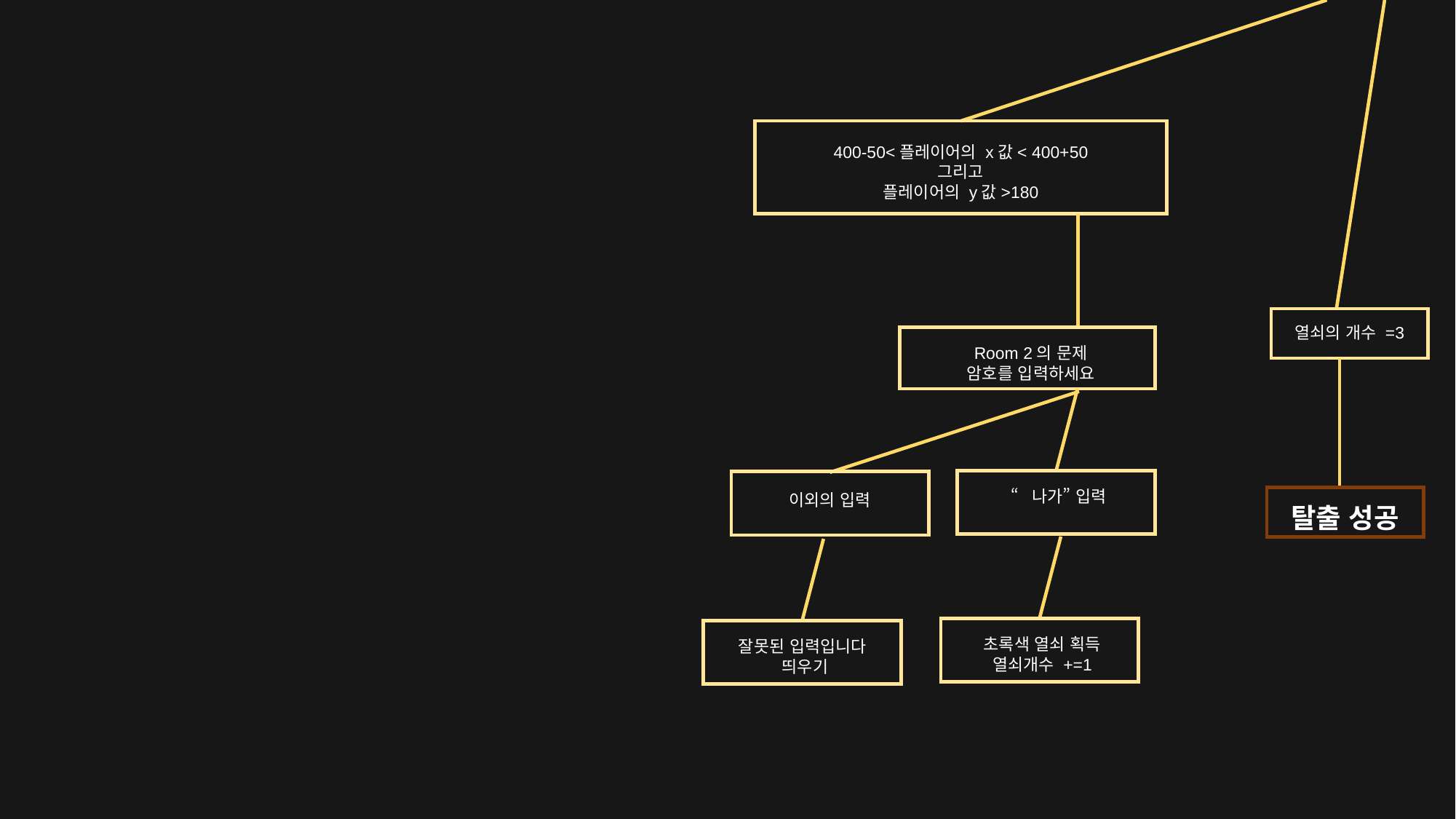

400-50<플레이어의 x값< 400+50
그리고
플레이어의 y값>180

열쇠의 개수 =3

Room 2의 문제
암호를 입력하세요

“나가” 입력

이외의 입력

탈출 성공

초록색 열쇠 획득
열쇠개수 +=1

잘못된 입력입니다
띄우기